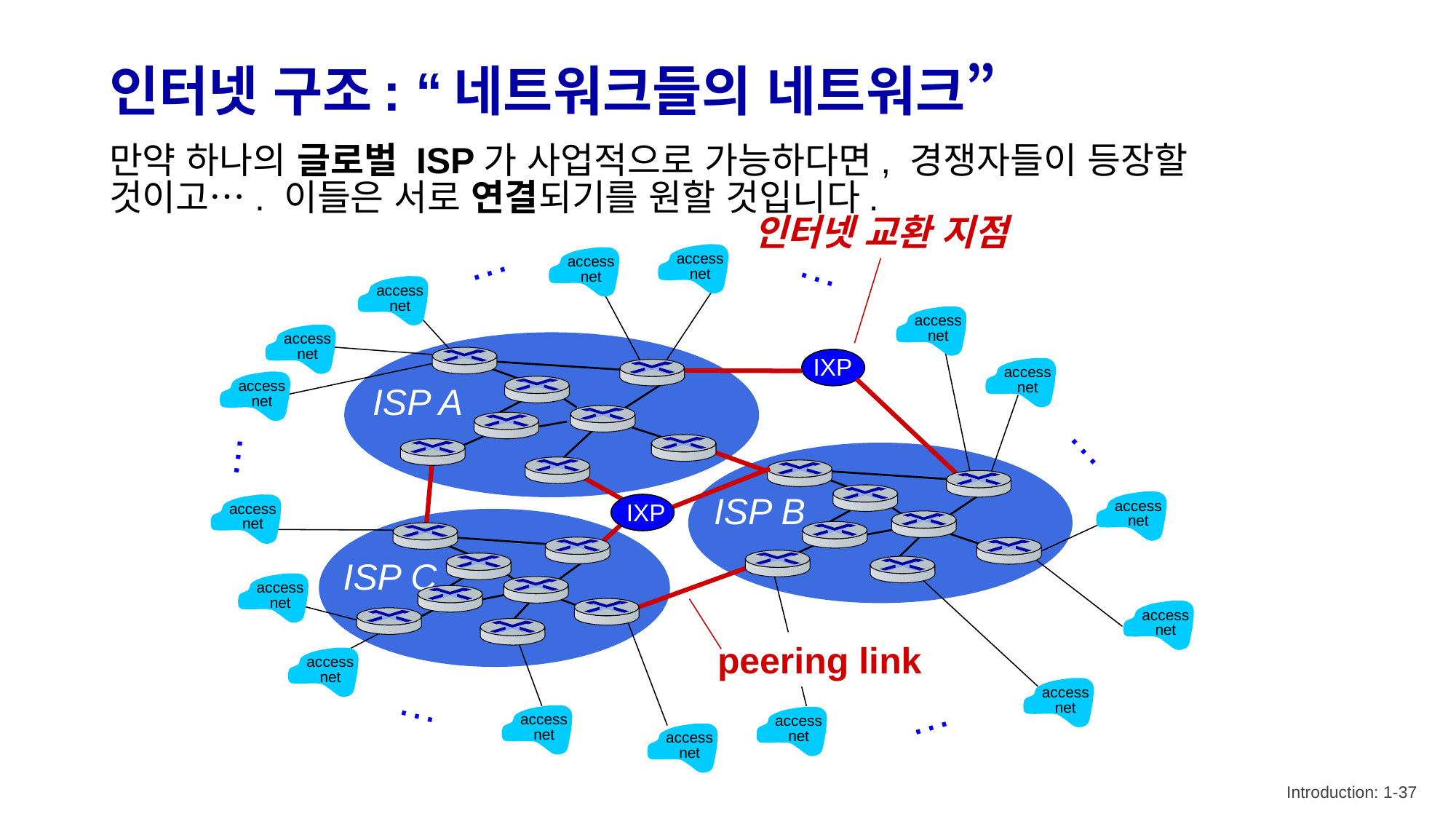

# 인터넷 구조: “네트워크들의 네트워크”
만약 하나의 글로벌 ISP가 사업적으로 가능하다면, 경쟁자들이 등장할 것이고…. 이들은 서로 연결되기를 원할 것입니다.
인터넷 교환 지점
…
…

access
net

access
net

access
net

access
net

access
net

access
net

access
net
…
…

access
net

access
net

access
net

access
net

access
net

access
net
…

access
net

access
net
…

access
net

IXP

ISP A

IXP

ISP B

ISP C

peering link

Introduction: 1-37